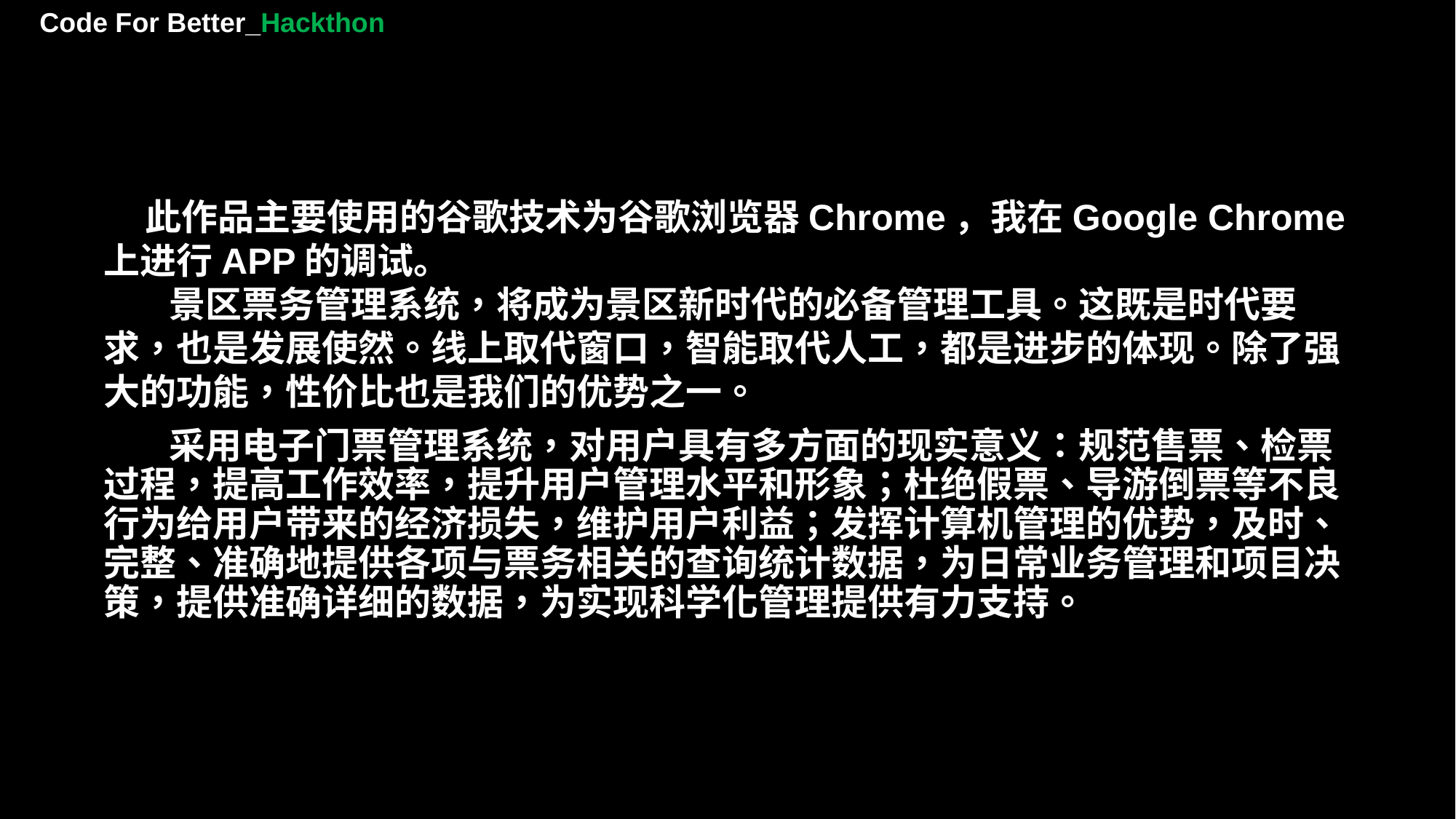

Code For Better_Hackthon
    此作品主要使用的谷歌技术为谷歌浏览器Chrome，我在Google Chrome上进行APP的调试。
       景区票务管理系统，将成为景区新时代的必备管理工具。这既是时代要求，也是发展使然。线上取代窗口，智能取代人工，都是进步的体现。除了强大的功能，性价比也是我们的优势之一。
       采用电子门票管理系统，对用户具有多方面的现实意义：规范售票、检票过程，提高工作效率，提升用户管理水平和形象；杜绝假票、导游倒票等不良行为给用户带来的经济损失，维护用户利益；发挥计算机管理的优势，及时、完整、准确地提供各项与票务相关的查询统计数据，为日常业务管理和项目决策，提供准确详细的数据，为实现科学化管理提供有力支持。